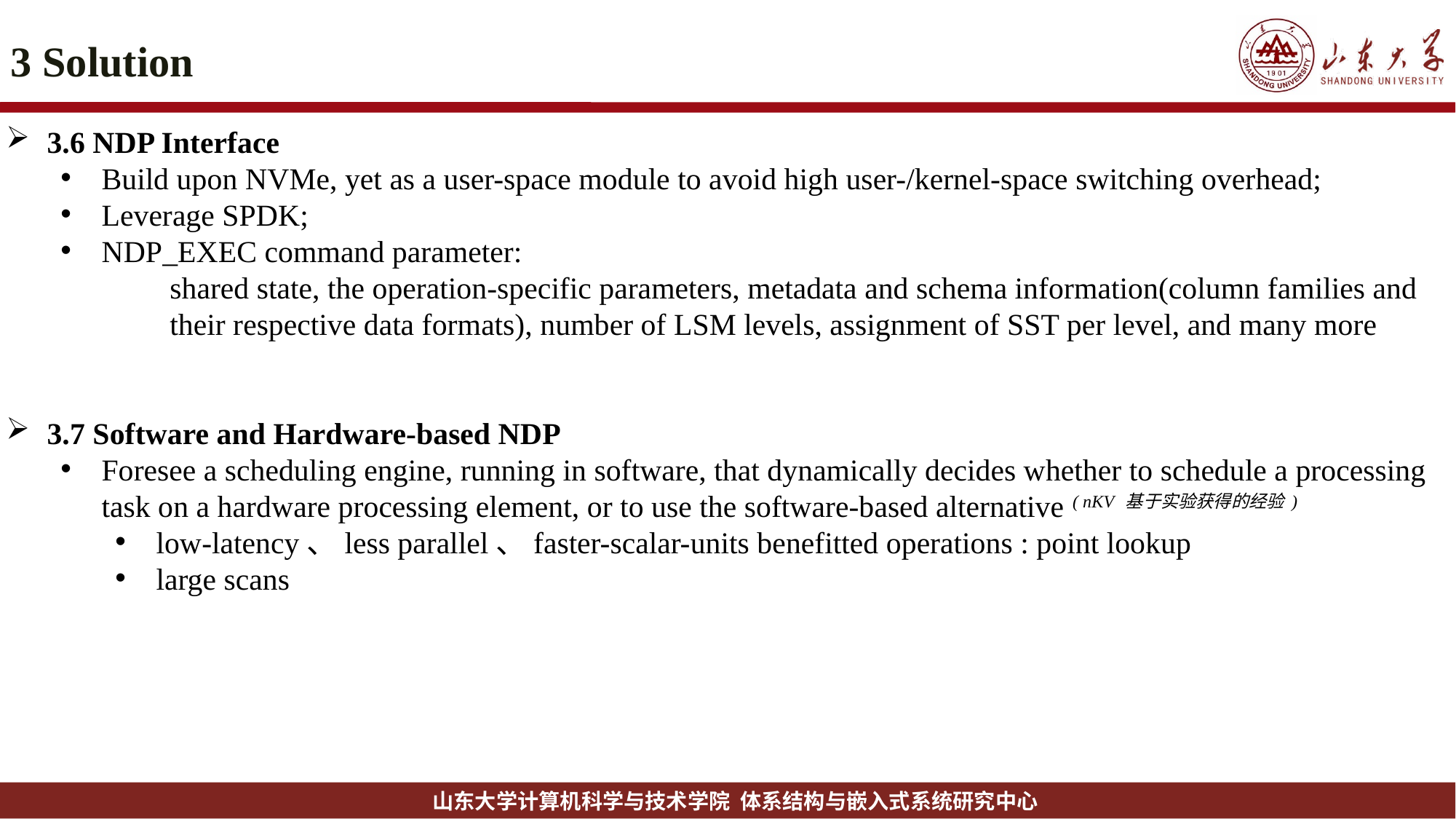

# 3 Solution
3.6 NDP Interface
Build upon NVMe, yet as a user-space module to avoid high user-/kernel-space switching overhead;
Leverage SPDK;
NDP_EXEC command parameter:
shared state, the operation-specific parameters, metadata and schema information(column families and their respective data formats), number of LSM levels, assignment of SST per level, and many more

3.7 Software and Hardware-based NDP
Foresee a scheduling engine, running in software, that dynamically decides whether to schedule a processing task on a hardware processing element, or to use the software-based alternative ( nKV 基于实验获得的经验)
low-latency、less parallel、faster-scalar-units benefitted operations : point lookup
large scans